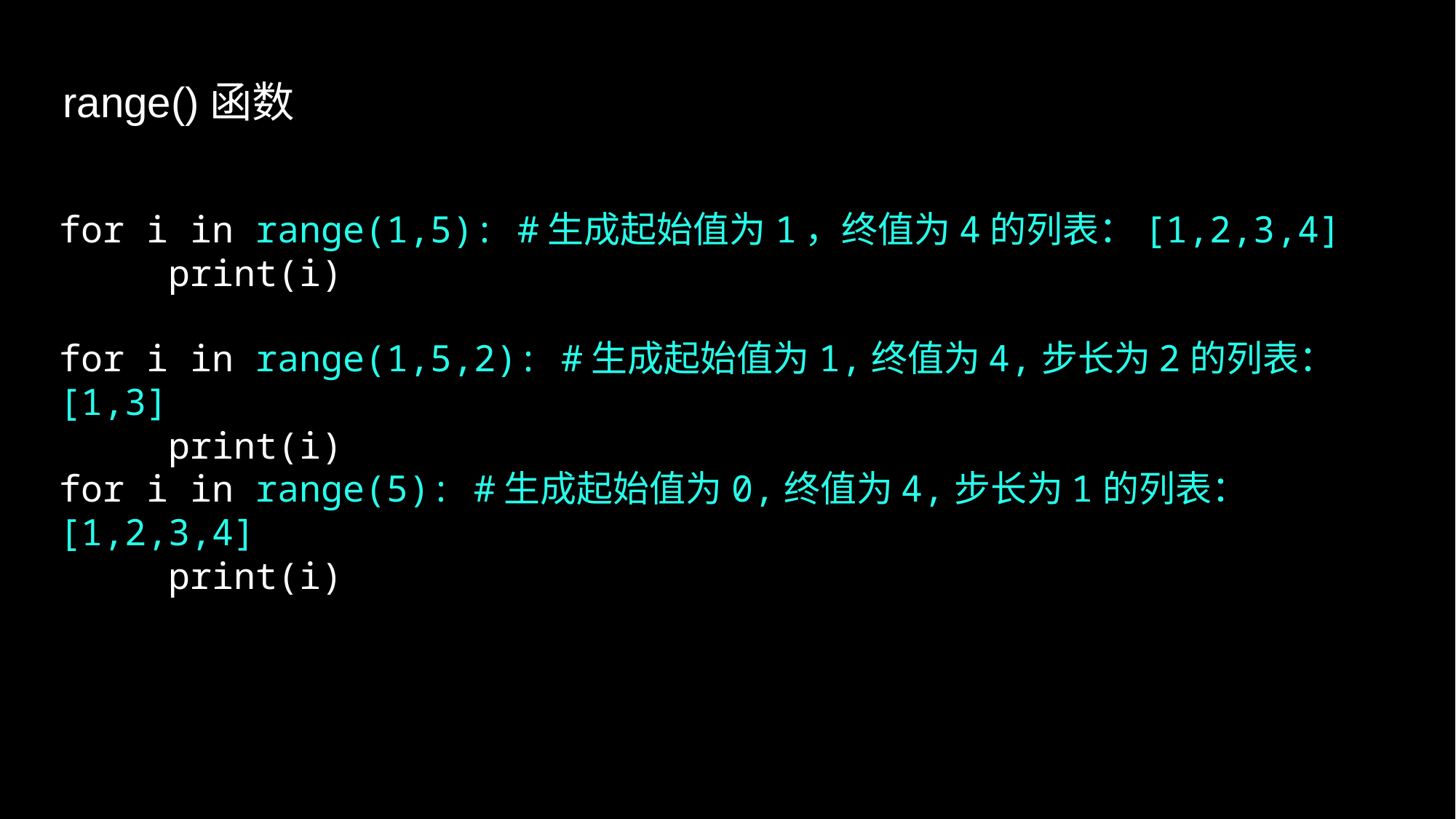

range()函数
for i in range(1,5): #生成起始值为1，终值为4的列表：[1,2,3,4]
	print(i)
for i in range(1,5,2): #生成起始值为1,终值为4,步长为2的列表：[1,3]
	print(i)

for i in range(5): #生成起始值为0,终值为4,步长为1的列表：[1,2,3,4]
	print(i)